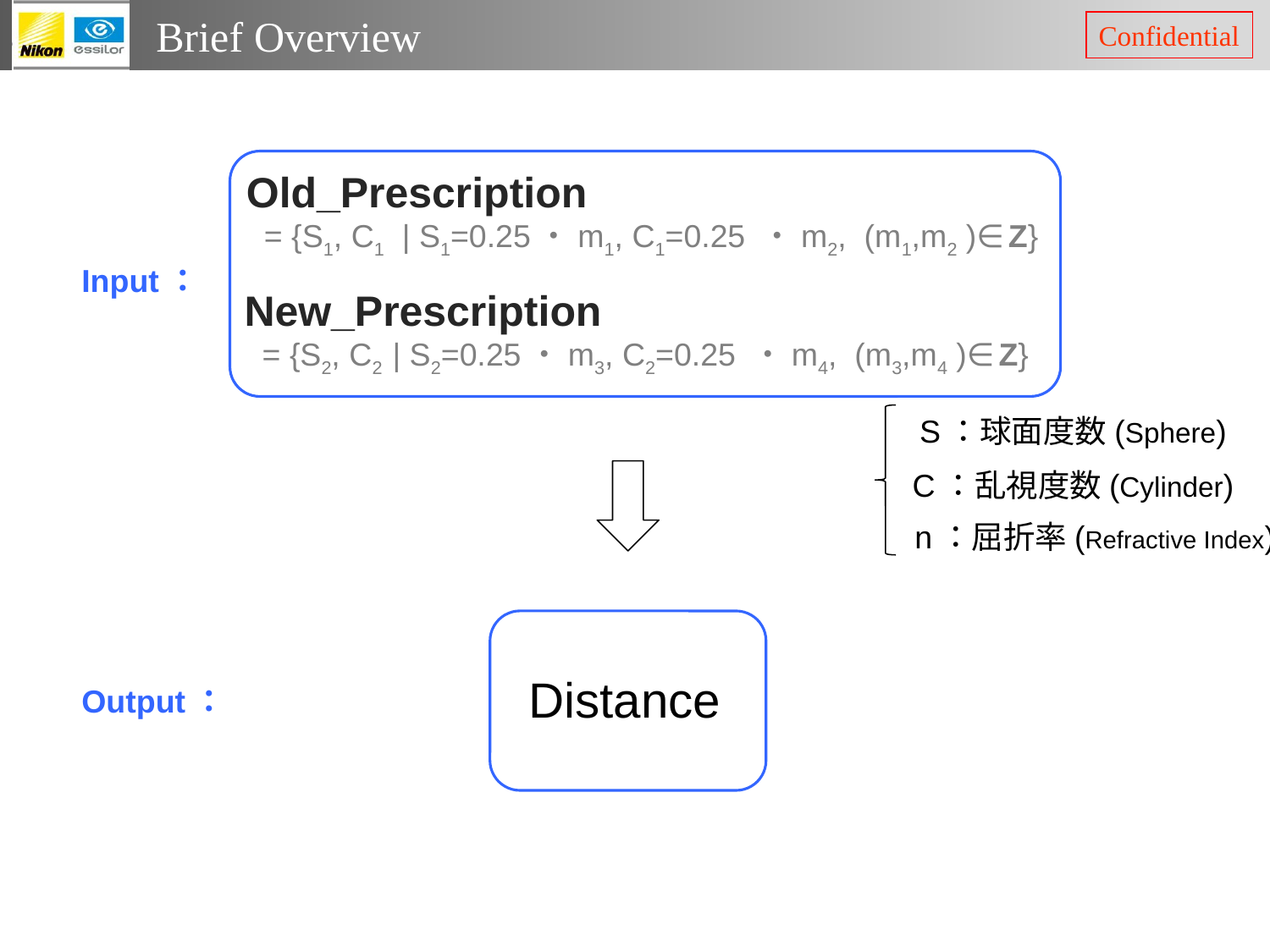

# Brief Overview

Old_Prescription
  = {S1, C1  | S1=0.25・m1, C1=0.25 ・m2,  (m1,m2 )∈Z}
Input：
New_Prescription
  = {S2, C2  | S2=0.25・m3, C2=0.25 ・m4,  (m3,m4 )∈Z}

S：球面度数(Sphere)
C：乱視度数(Cylinder)

n：屈折率(Refractive Index)

Distance
Output：